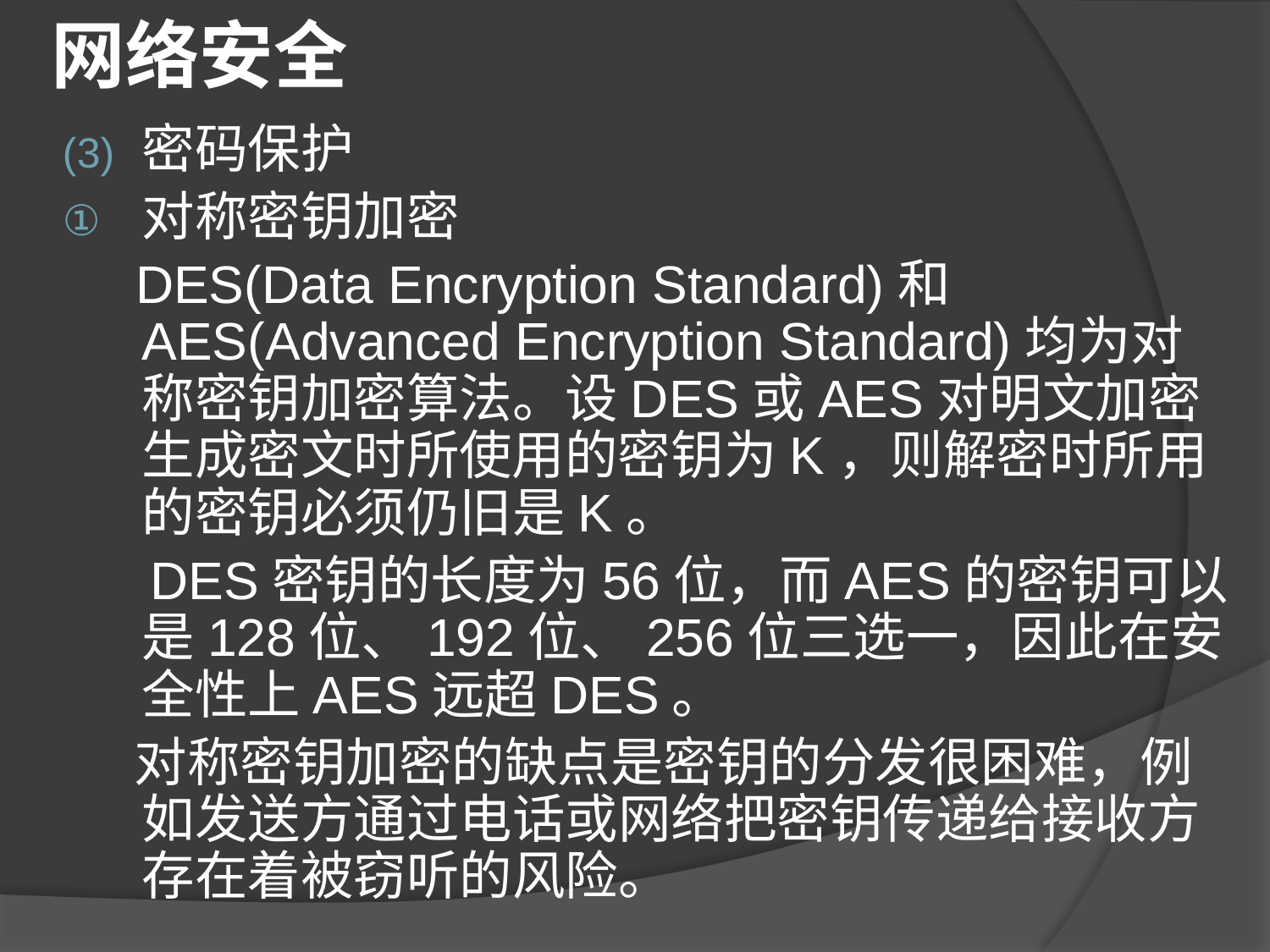

# 网络安全
密码保护
对称密钥加密
     DES(Data Encryption Standard)和AES(Advanced Encryption Standard)均为对称密钥加密算法。设DES或AES对明文加密生成密文时所使用的密钥为K，则解密时所用的密钥必须仍旧是K。
      DES密钥的长度为56位，而AES的密钥可以是128位、192位、256位三选一，因此在安全性上AES远超DES。
     对称密钥加密的缺点是密钥的分发很困难，例如发送方通过电话或网络把密钥传递给接收方存在着被窃听的风险。